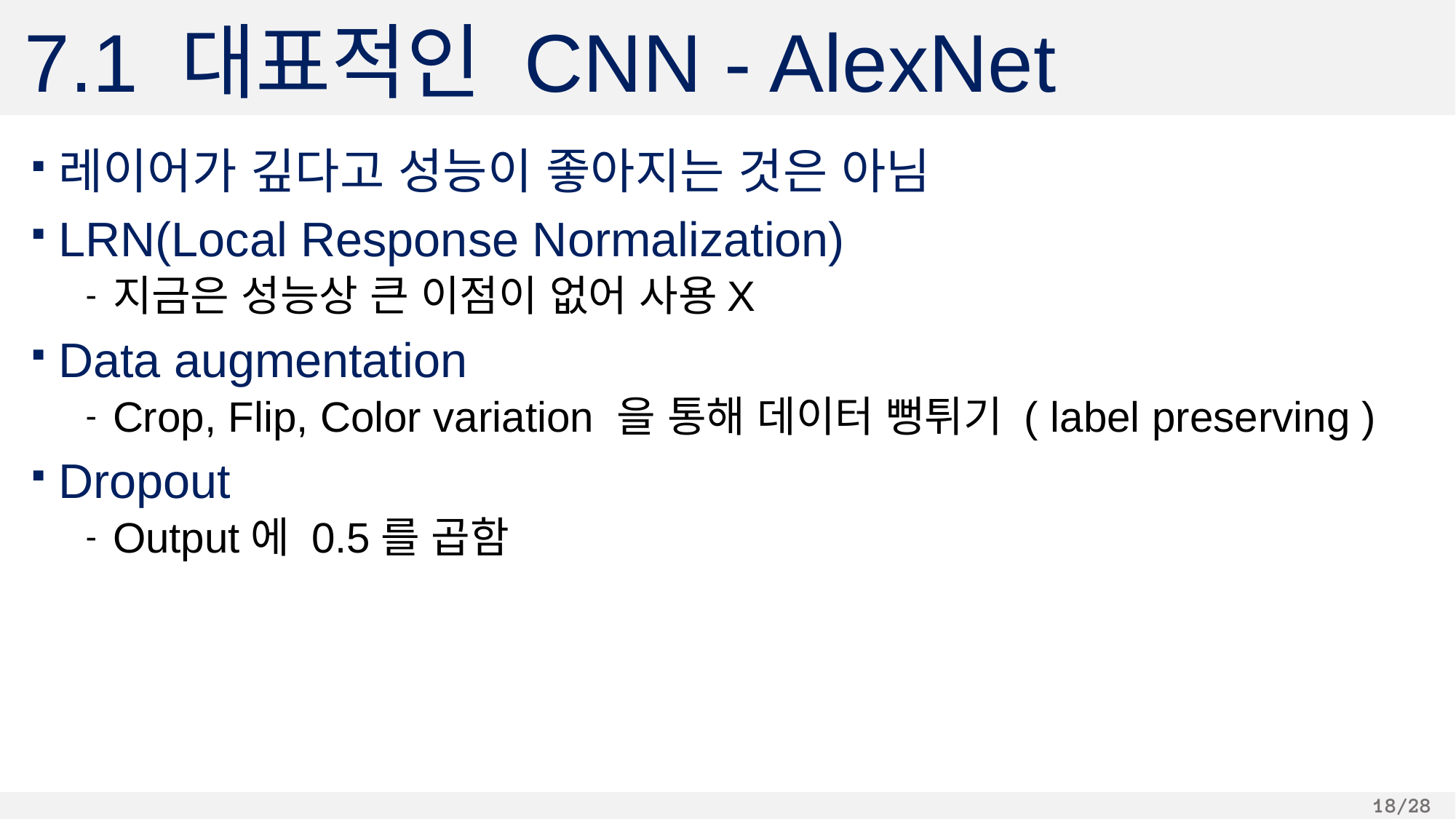

# 7.1 대표적인 CNN - AlexNet
레이어가 깊다고 성능이 좋아지는 것은 아님
LRN(Local Response Normalization)
지금은 성능상 큰 이점이 없어 사용X
Data augmentation
Crop, Flip, Color variation 을 통해 데이터 뻥튀기 ( label preserving )
Dropout
Output에 0.5를 곱함